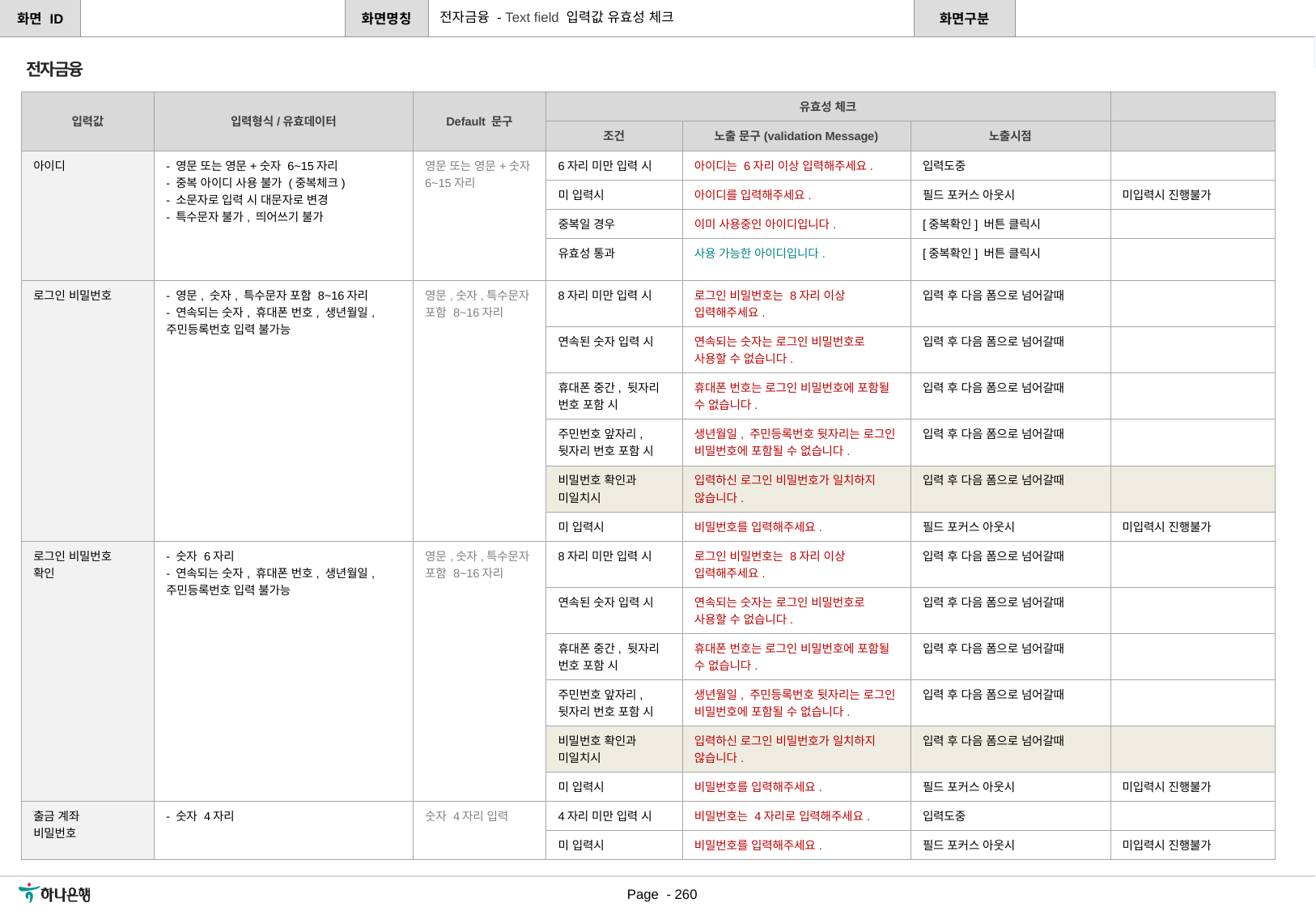

전자금융 - Text field 입력값 유효성 체크
[수정요약] 2023.07.07
출금계좌 비밀번호
유효성 체크 추가
전자금융
| 입력값 | 입력형식/유효데이터 | Default 문구 | 유효성 체크 |  |  |  |
| --- | --- | --- | --- | --- | --- | --- |
|  |  |  | 조건 | 노출 문구(validation Message) | 노출시점 |  |
| 아이디 | - 영문 또는 영문+숫자 6~15자리 - 중복 아이디 사용 불가 (중복체크) - 소문자로 입력 시 대문자로 변경 - 특수문자 불가, 띄어쓰기 불가 | 영문 또는 영문+숫자 6~15자리 | 6자리 미만 입력 시 | 아이디는 6자리 이상 입력해주세요. | 입력도중 |  |
|  |  |  | 미 입력시 | 아이디를 입력해주세요. | 필드 포커스 아웃시 | 미입력시 진행불가 |
|  |  |  | 중복일 경우 | 이미 사용중인 아이디입니다. | [중복확인] 버튼 클릭시 |  |
|  |  |  | 유효성 통과 | 사용 가능한 아이디입니다. | [중복확인] 버튼 클릭시 |  |
| 로그인 비밀번호 | - 영문, 숫자, 특수문자 포함 8~16자리 - 연속되는 숫자, 휴대폰 번호, 생년월일, 주민등록번호 입력 불가능 | 영문,숫자,특수문자 포함 8~16자리 | 8자리 미만 입력 시 | 로그인 비밀번호는 8자리 이상 입력해주세요. | 입력 후 다음 폼으로 넘어갈때 |  |
|  |  |  | 연속된 숫자 입력 시 | 연속되는 숫자는 로그인 비밀번호로 사용할 수 없습니다. | 입력 후 다음 폼으로 넘어갈때 |  |
|  |  |  | 휴대폰 중간, 뒷자리 번호 포함 시 | 휴대폰 번호는 로그인 비밀번호에 포함될 수 없습니다. | 입력 후 다음 폼으로 넘어갈때 |  |
|  |  |  | 주민번호 앞자리, 뒷자리 번호 포함 시 | 생년월일, 주민등록번호 뒷자리는 로그인 비밀번호에 포함될 수 없습니다. | 입력 후 다음 폼으로 넘어갈때 |  |
|  |  |  | 비밀번호 확인과 미일치시 | 입력하신 로그인 비밀번호가 일치하지 않습니다. | 입력 후 다음 폼으로 넘어갈때 |  |
|  |  |  | 미 입력시 | 비밀번호를 입력해주세요. | 필드 포커스 아웃시 | 미입력시 진행불가 |
| 로그인 비밀번호 확인 | - 숫자 6자리 - 연속되는 숫자, 휴대폰 번호, 생년월일, 주민등록번호 입력 불가능 | 영문,숫자,특수문자 포함 8~16자리 | 8자리 미만 입력 시 | 로그인 비밀번호는 8자리 이상 입력해주세요. | 입력 후 다음 폼으로 넘어갈때 |  |
|  |  |  | 연속된 숫자 입력 시 | 연속되는 숫자는 로그인 비밀번호로 사용할 수 없습니다. | 입력 후 다음 폼으로 넘어갈때 |  |
|  |  |  | 휴대폰 중간, 뒷자리 번호 포함 시 | 휴대폰 번호는 로그인 비밀번호에 포함될 수 없습니다. | 입력 후 다음 폼으로 넘어갈때 |  |
|  |  |  | 주민번호 앞자리, 뒷자리 번호 포함 시 | 생년월일, 주민등록번호 뒷자리는 로그인 비밀번호에 포함될 수 없습니다. | 입력 후 다음 폼으로 넘어갈때 |  |
|  |  |  | 비밀번호 확인과 미일치시 | 입력하신 로그인 비밀번호가 일치하지 않습니다. | 입력 후 다음 폼으로 넘어갈때 |  |
|  |  |  | 미 입력시 | 비밀번호를 입력해주세요. | 필드 포커스 아웃시 | 미입력시 진행불가 |
| 출금 계좌 비밀번호 | - 숫자 4자리 | 숫자 4자리 입력 | 4자리 미만 입력 시 | 비밀번호는 4자리로 입력해주세요. | 입력도중 |  |
|  |  |  | 미 입력시 | 비밀번호를 입력해주세요. | 필드 포커스 아웃시 | 미입력시 진행불가 |